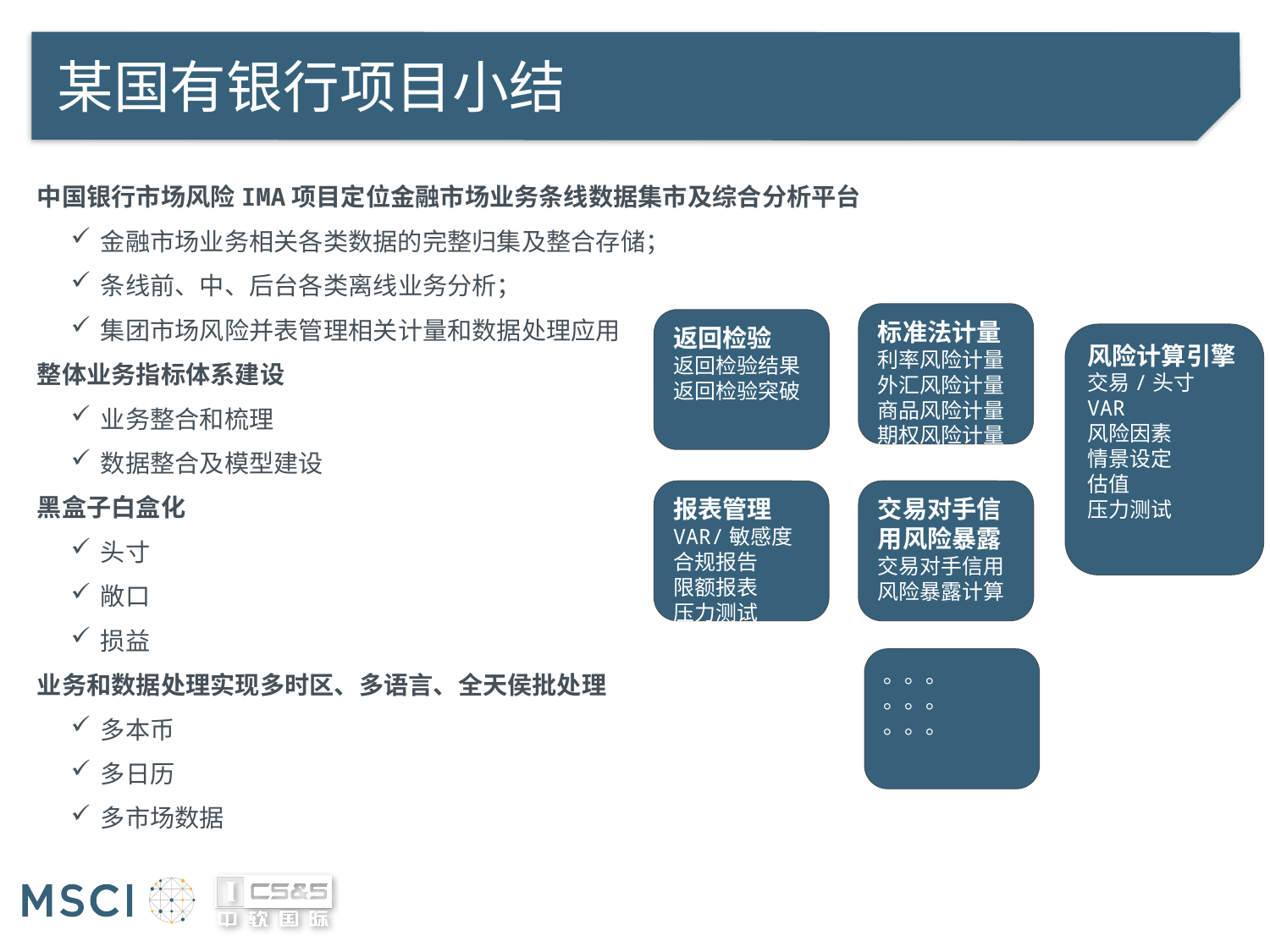

# 某国有银行项目小结
中国银行市场风险IMA项目定位金融市场业务条线数据集市及综合分析平台
金融市场业务相关各类数据的完整归集及整合存储；
条线前、中、后台各类离线业务分析；
集团市场风险并表管理相关计量和数据处理应用
整体业务指标体系建设
业务整合和梳理
数据整合及模型建设
黑盒子白盒化
头寸
敞口
损益
业务和数据处理实现多时区、多语言、全天侯批处理
多本币
多日历
多市场数据
标准法计量
利率风险计量
外汇风险计量
商品风险计量
期权风险计量
返回检验
返回检验结果
返回检验突破
风险计算引擎
交易/头寸
VAR
风险因素
情景设定
估值
压力测试
报表管理
VAR/敏感度
合规报告
限额报表
压力测试
交易对手信用风险暴露
交易对手信用风险暴露计算
。。。
。。。
。。。